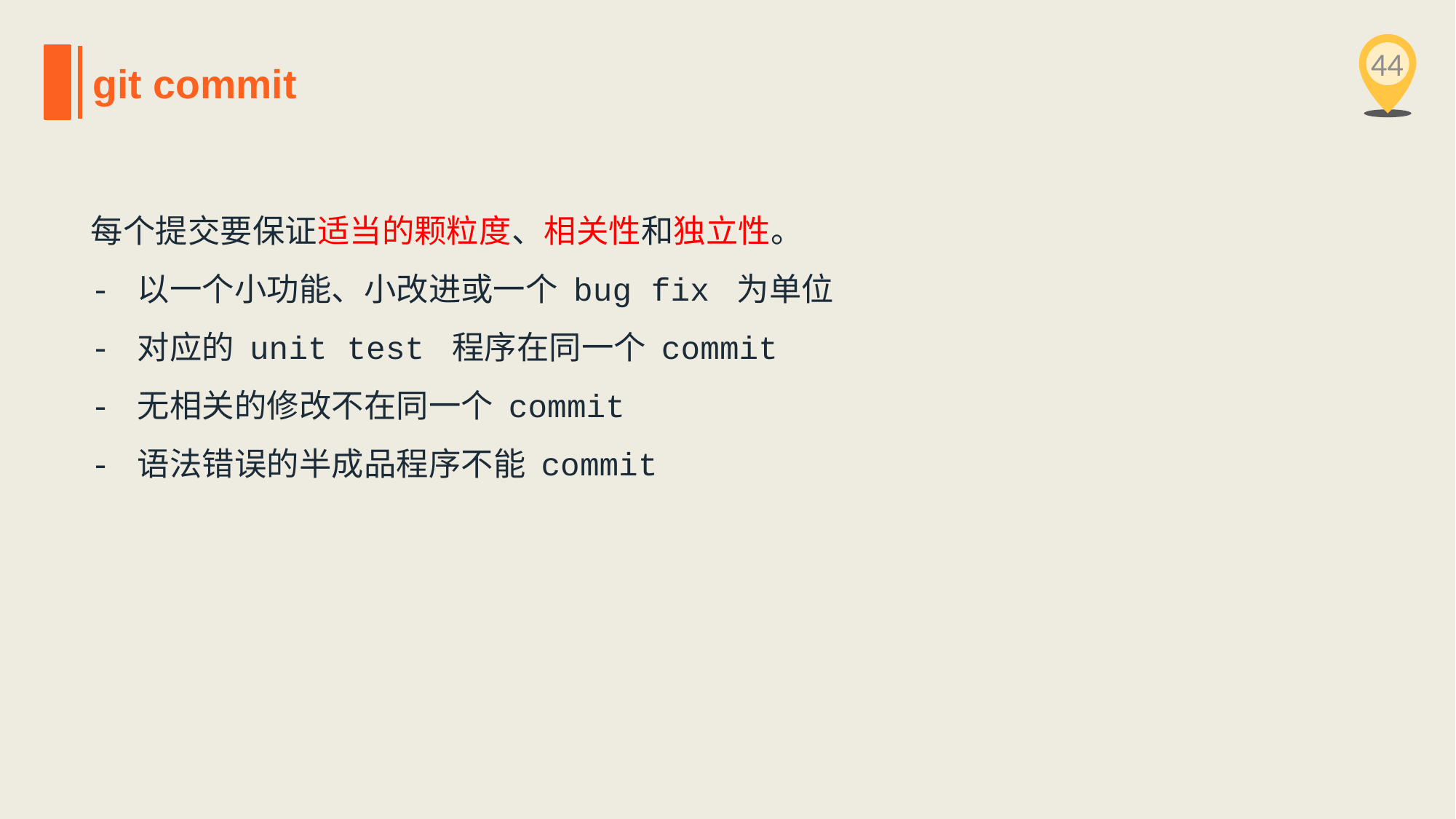

44

git commit
每个提交要保证适当的颗粒度、相关性和独立性。
- 以一个小功能、小改进或一个 bug fix 为单位
- 对应的 unit test 程序在同一个 commit
- 无相关的修改不在同一个 commit
- 语法错误的半成品程序不能 commit